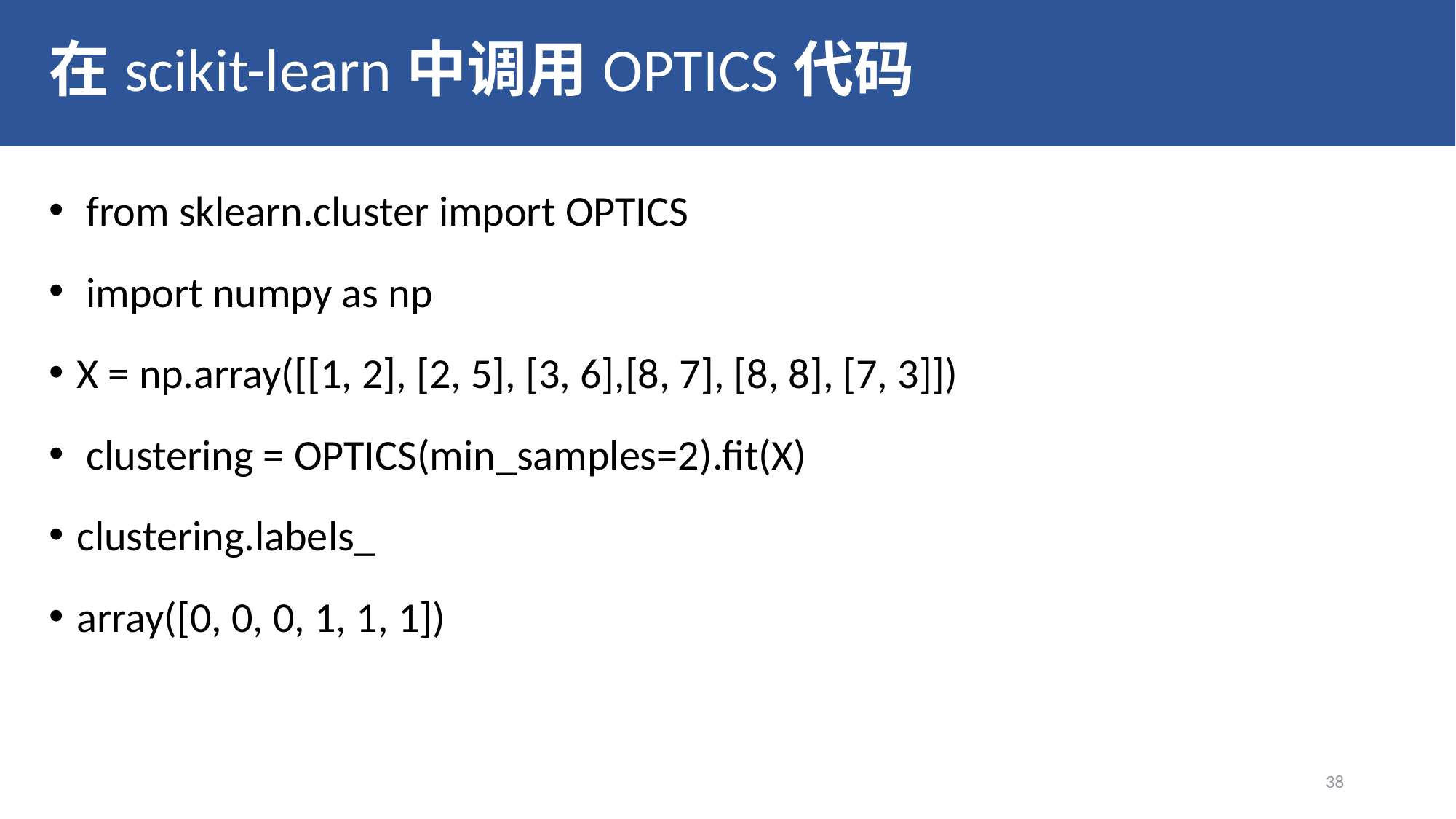

# 在scikit-learn中调用OPTICS代码
 from sklearn.cluster import OPTICS
 import numpy as np
X = np.array([[1, 2], [2, 5], [3, 6],[8, 7], [8, 8], [7, 3]])
 clustering = OPTICS(min_samples=2).fit(X)
clustering.labels_
array([0, 0, 0, 1, 1, 1])
38